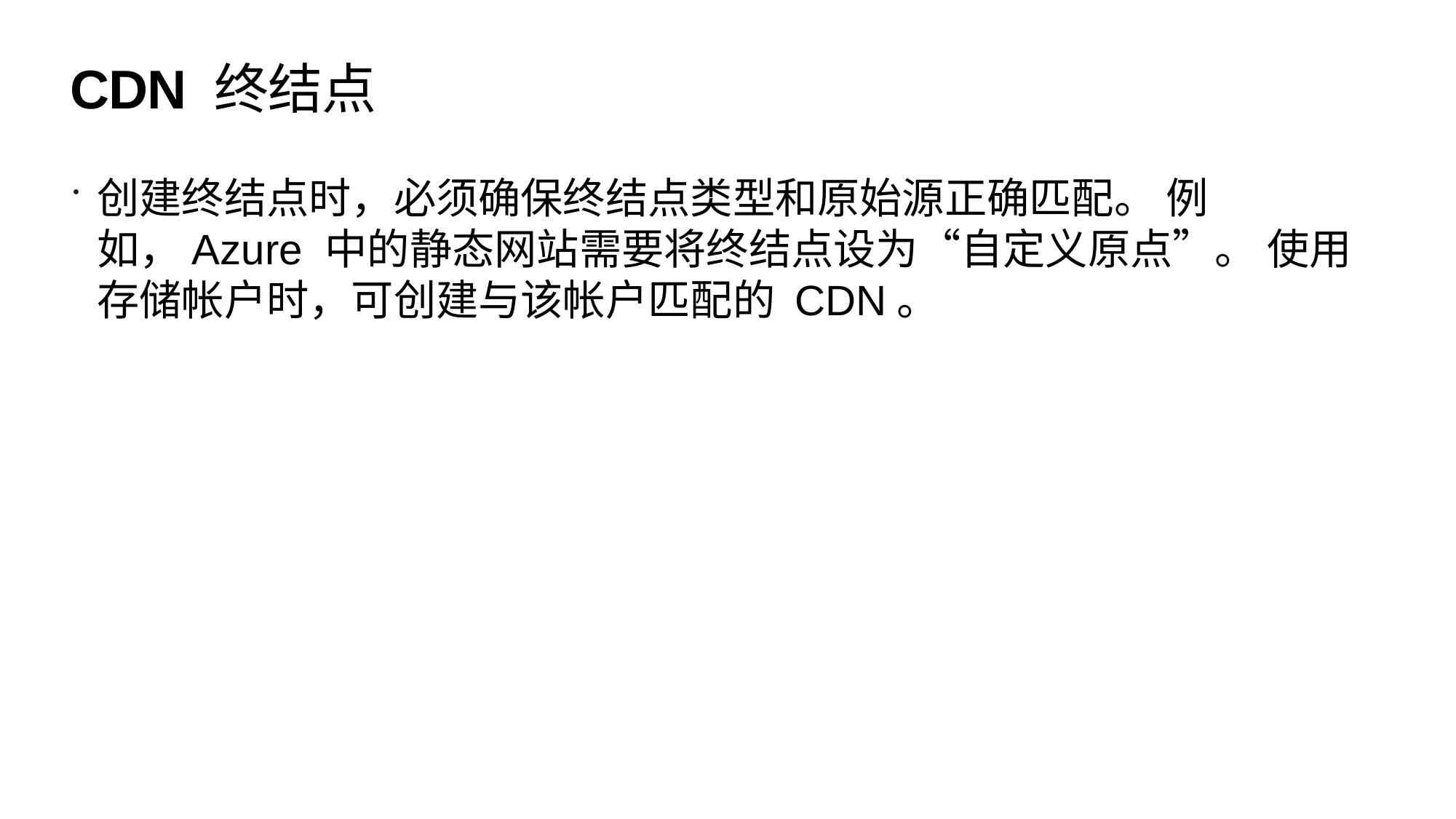

# CDN 终结点
创建终结点时，必须确保终结点类型和原始源正确匹配。 例如，Azure 中的静态网站需要将终结点设为“自定义原点”。 使用存储帐户时，可创建与该帐户匹配的 CDN。